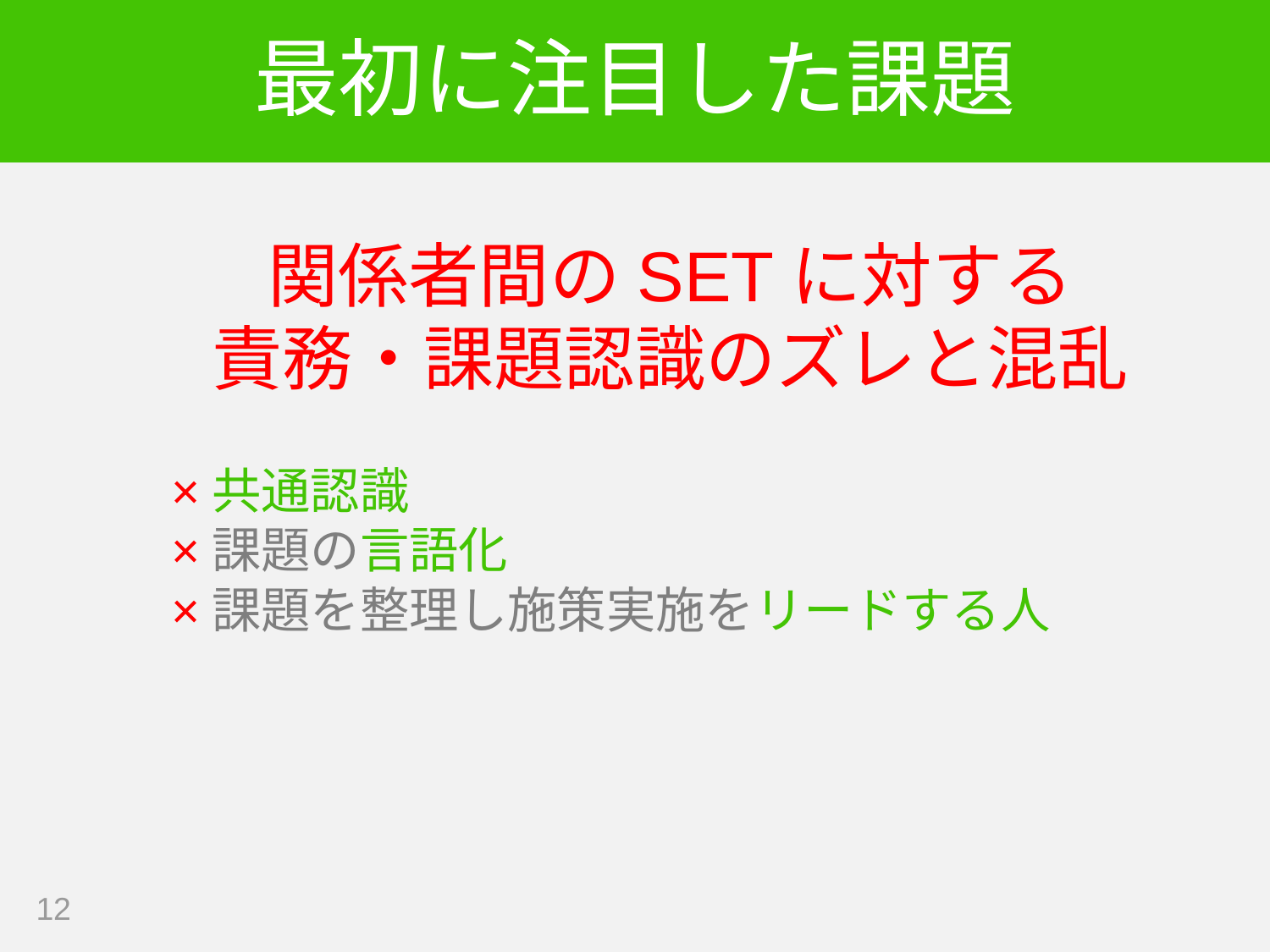

# 最初に注目した課題
関係者間のSETに対する
責務・課題認識のズレと混乱

×共通認識
×課題の言語化
×課題を整理し施策実施をリードする人
12